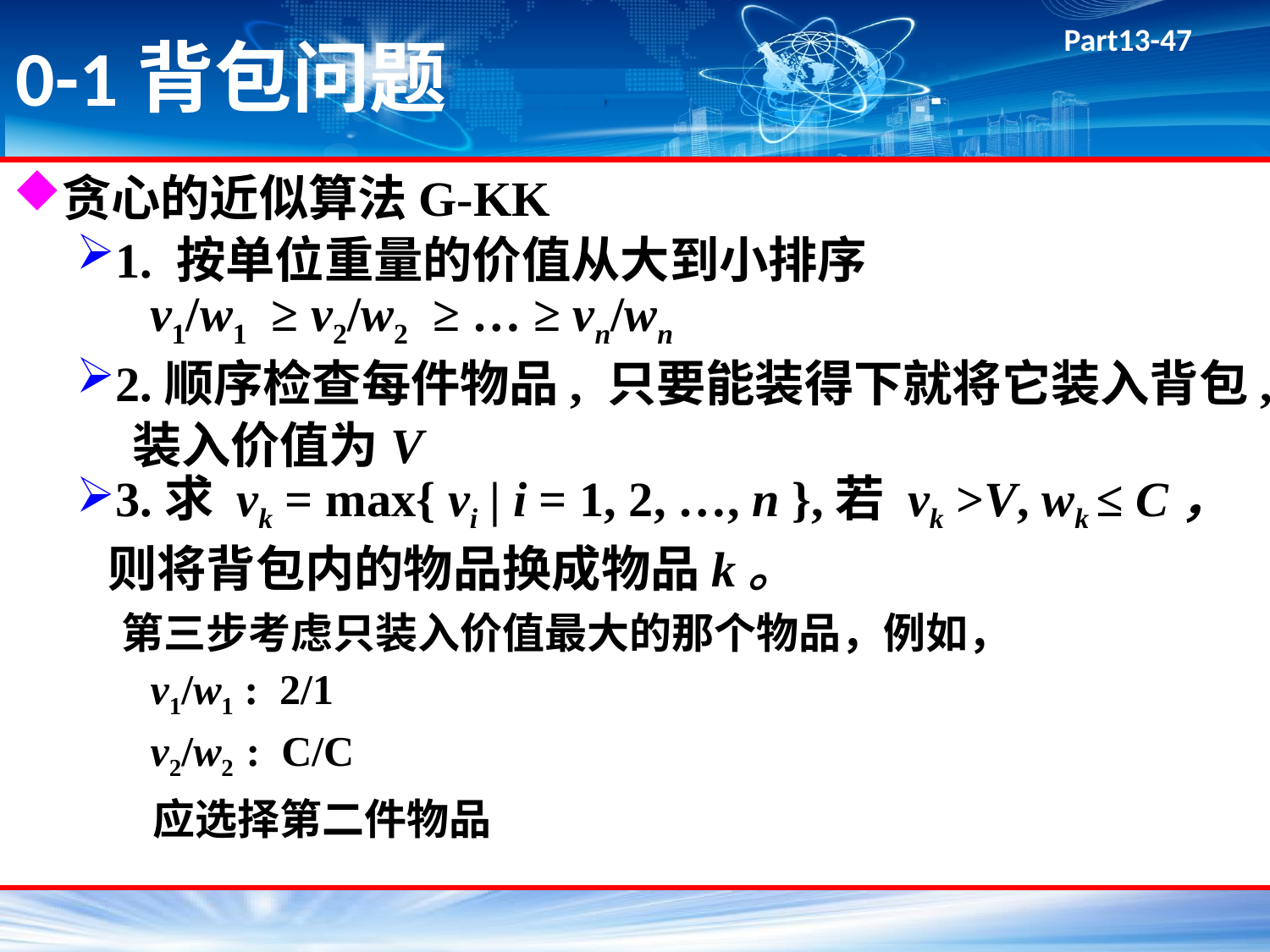

# 0-1背包问题
贪心的近似算法G-KK
1. 按单位重量的价值从大到小排序
      v1/w1  ≥ v2/w2  ≥ … ≥ vn/wn
2.顺序检查每件物品, 只要能装得下就将它装入背包, 装入价值为V
3.求 vk = max{ vi | i = 1, 2, …, n },若 vk >V, wk ≤ C，则将背包内的物品换成物品k。
   第三步考虑只装入价值最大的那个物品，例如，
       v1/w1 :  2/1
       v2/w2  :  C/C
       应选择第二件物品